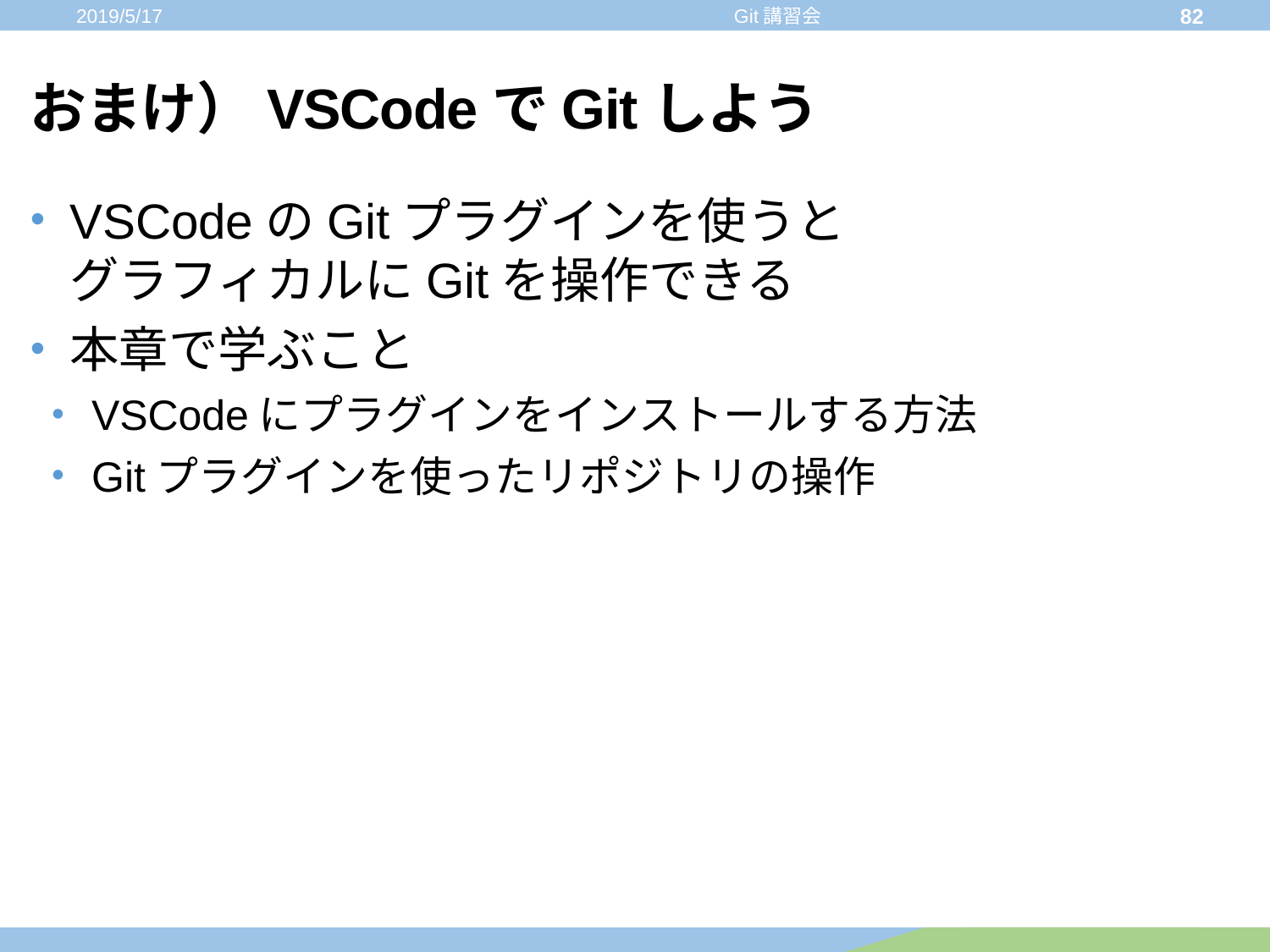

2019/5/17
82
Git講習会
# おまけ）VSCodeでGitしよう
VSCodeのGitプラグインを使うと
グラフィカルにGitを操作できる
本章で学ぶこと
VSCodeにプラグインをインストールする方法
Gitプラグインを使ったリポジトリの操作